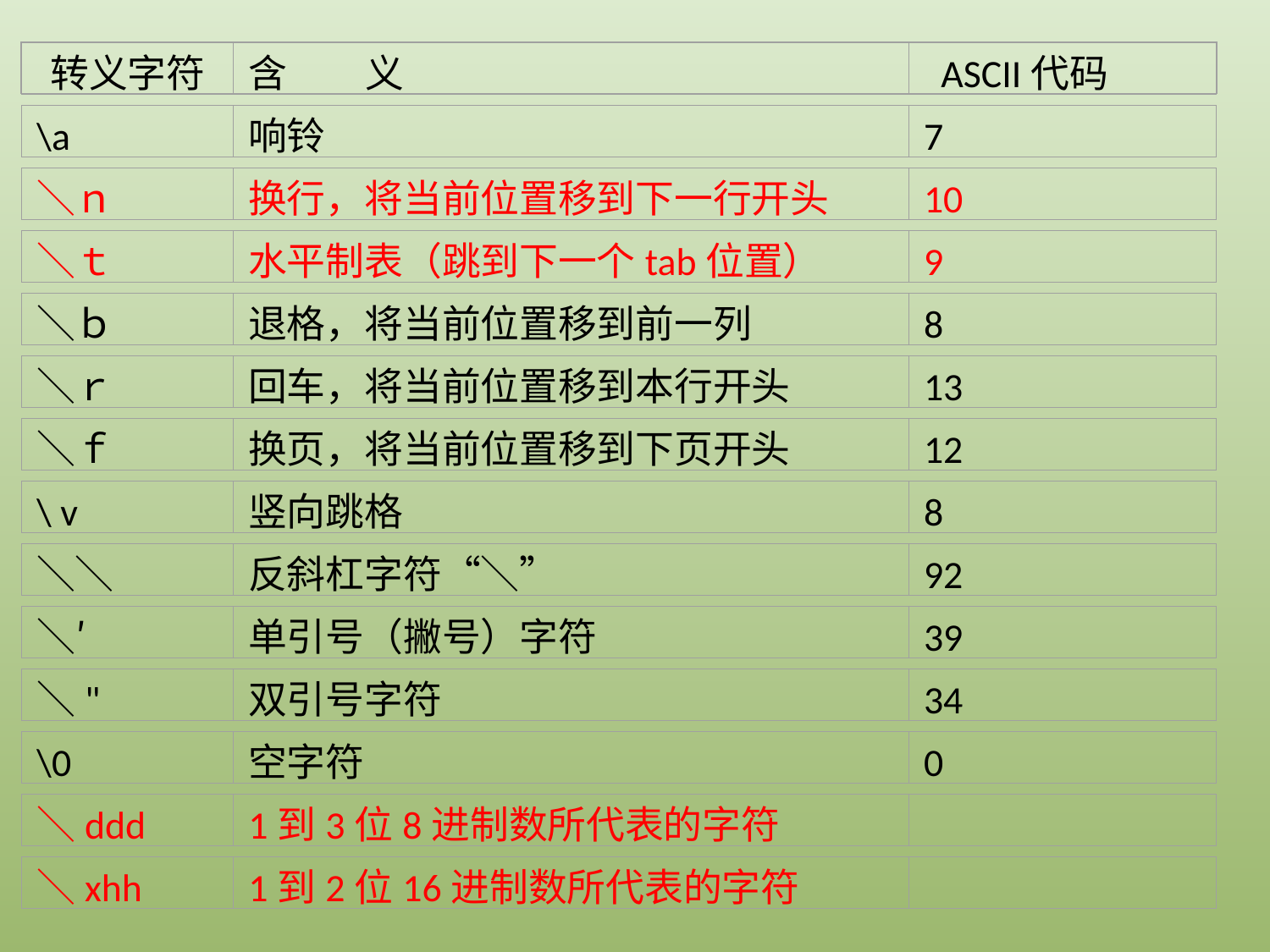

转义字符

含         义

  ASCII代码

\a

响铃

7

＼ｎ

换行，将当前位置移到下一行开头

10

＼ｔ

水平制表（跳到下一个tab位置）

9

＼ｂ

退格，将当前位置移到前一列

8

＼ｒ

回车，将当前位置移到本行开头

13

＼ｆ

换页，将当前位置移到下页开头

12

\ v

竖向跳格

8

＼＼

反斜杠字符“＼”

92

＼′

单引号（撇号）字符

39

＼"

双引号字符

34

\0

空字符

0

＼ddd

1到3位8进制数所代表的字符

＼xhh

1到2位16进制数所代表的字符

39